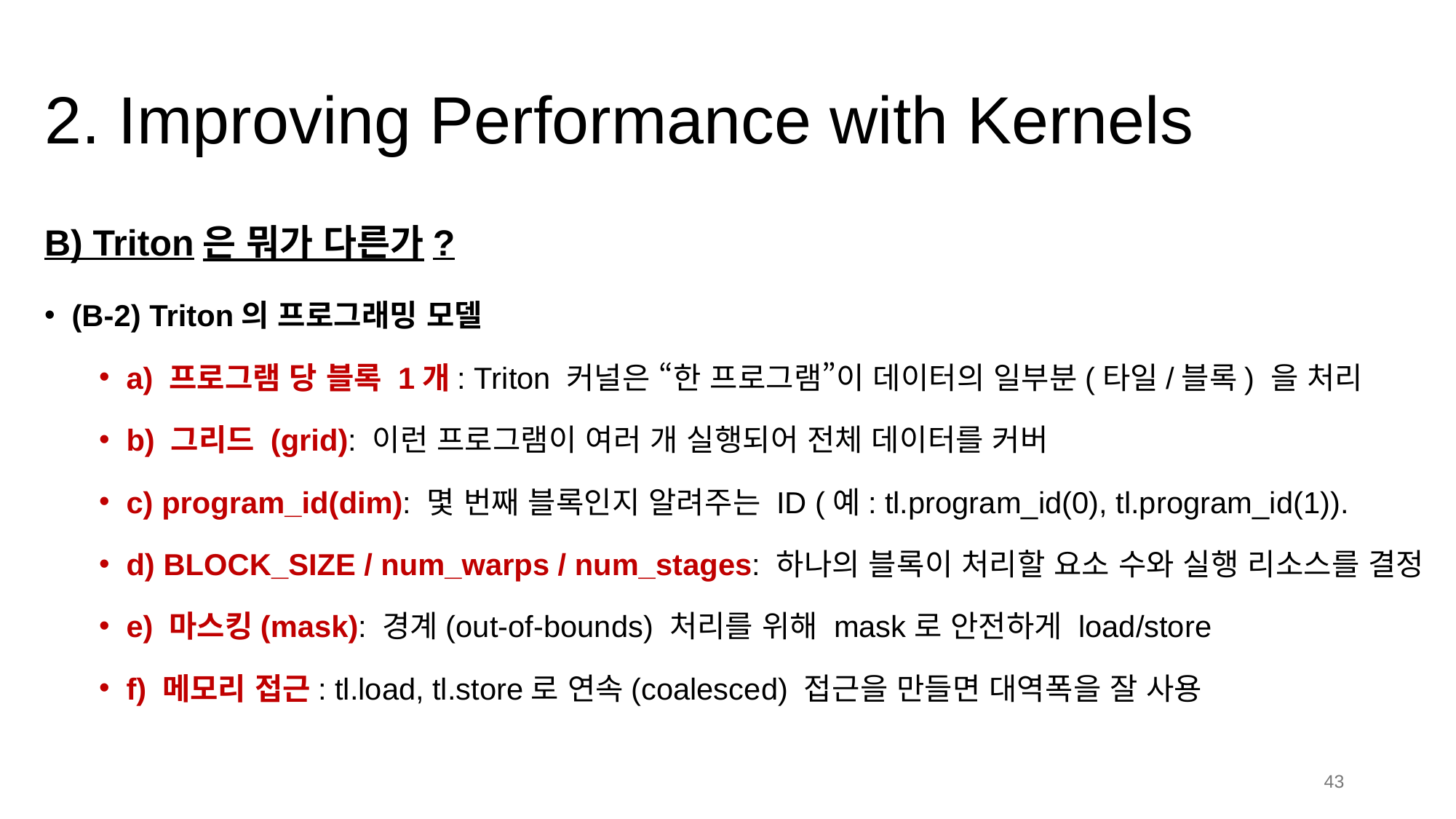

# 2. Improving Performance with Kernels
B) Triton은 뭐가 다른가?
(B-2) Triton의 프로그래밍 모델
a) 프로그램 당 블록 1개: Triton 커널은 “한 프로그램”이 데이터의 일부분(타일/블록) 을 처리
b) 그리드 (grid): 이런 프로그램이 여러 개 실행되어 전체 데이터를 커버
c) program_id(dim): 몇 번째 블록인지 알려주는 ID (예: tl.program_id(0), tl.program_id(1)).
d) BLOCK_SIZE / num_warps / num_stages: 하나의 블록이 처리할 요소 수와 실행 리소스를 결정
e) 마스킹(mask): 경계(out-of-bounds) 처리를 위해 mask로 안전하게 load/store
f) 메모리 접근: tl.load, tl.store로 연속(coalesced) 접근을 만들면 대역폭을 잘 사용
43